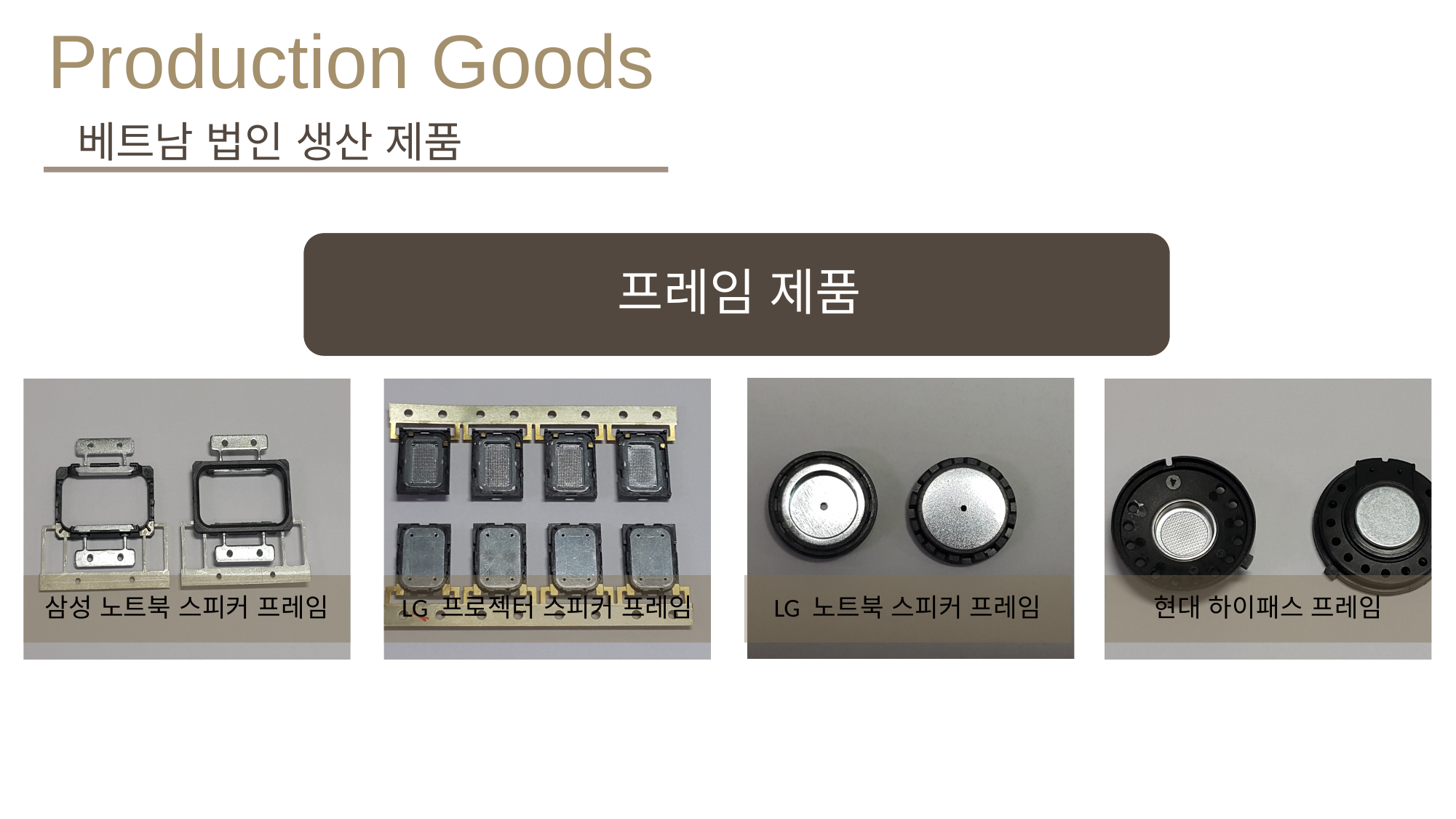

Production Goods
프레임 제품
베트남 법인 생산 제품
삼성 노트북 스피커 프레임
LG 프로젝터 스피커 프레임
LG 노트북 스피커 프레임
현대 하이패스 프레임